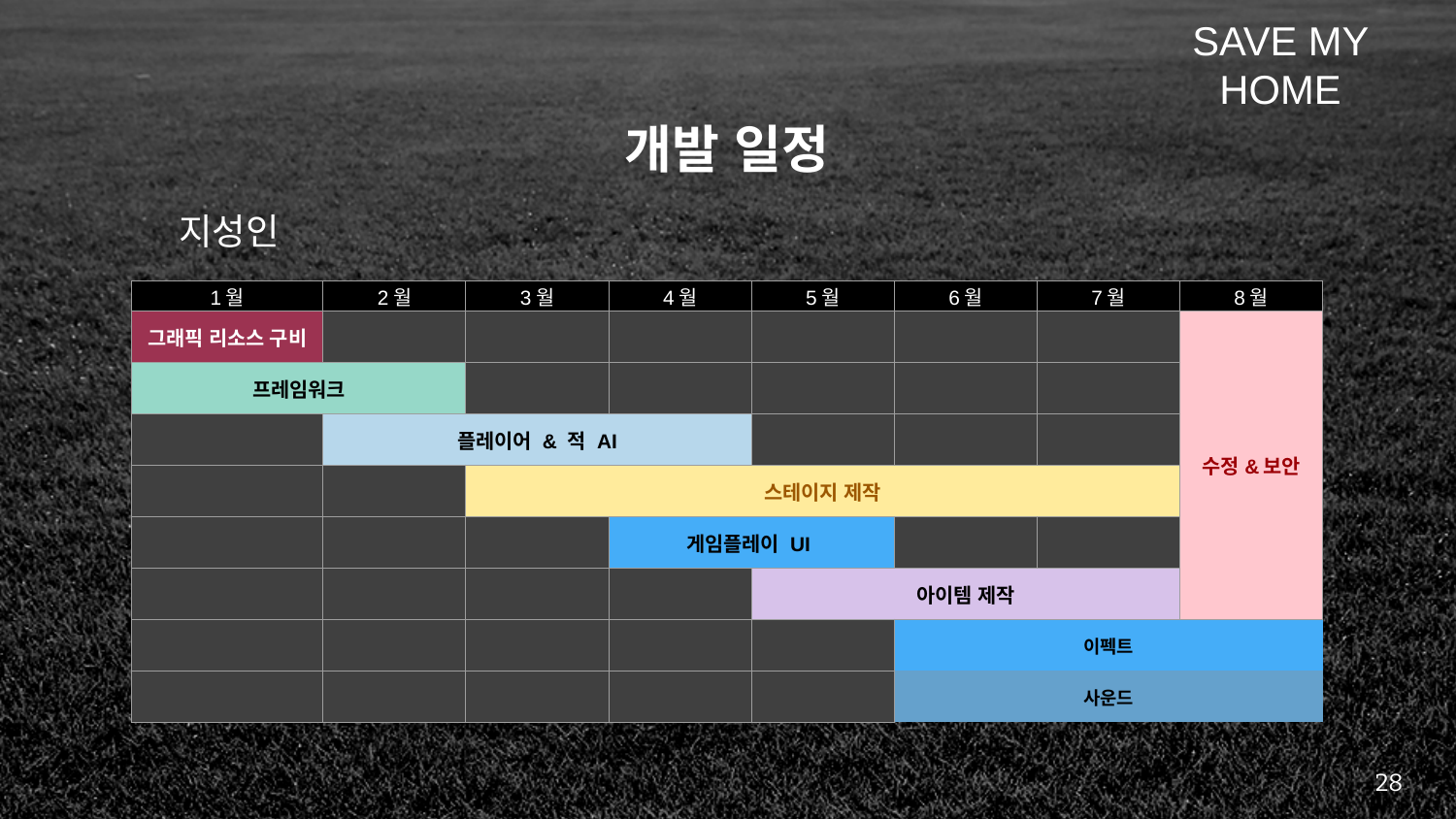

# 개발 일정
지성인
| 1월 | 2월 | 3월 | 4월 | 5월 | 6월 | 7월 | 8월 |
| --- | --- | --- | --- | --- | --- | --- | --- |
| 그래픽 리소스 구비 |  |  |  |  |  |  | 수정&보안 |
| 프레임워크 |  |  |  |  |  |  |  |
|  | 플레이어 & 적 AI |  |  |  |  |  |  |
|  |  | 스테이지 제작 |  |  |  |  |  |
|  |  |  | 게임플레이 UI |  |  |  |  |
|  |  |  |  | 아이템 제작 |  |  |  |
|  |  |  |  |  | 이펙트 |  |  |
|  |  |  |  |  | 사운드 |  |  |